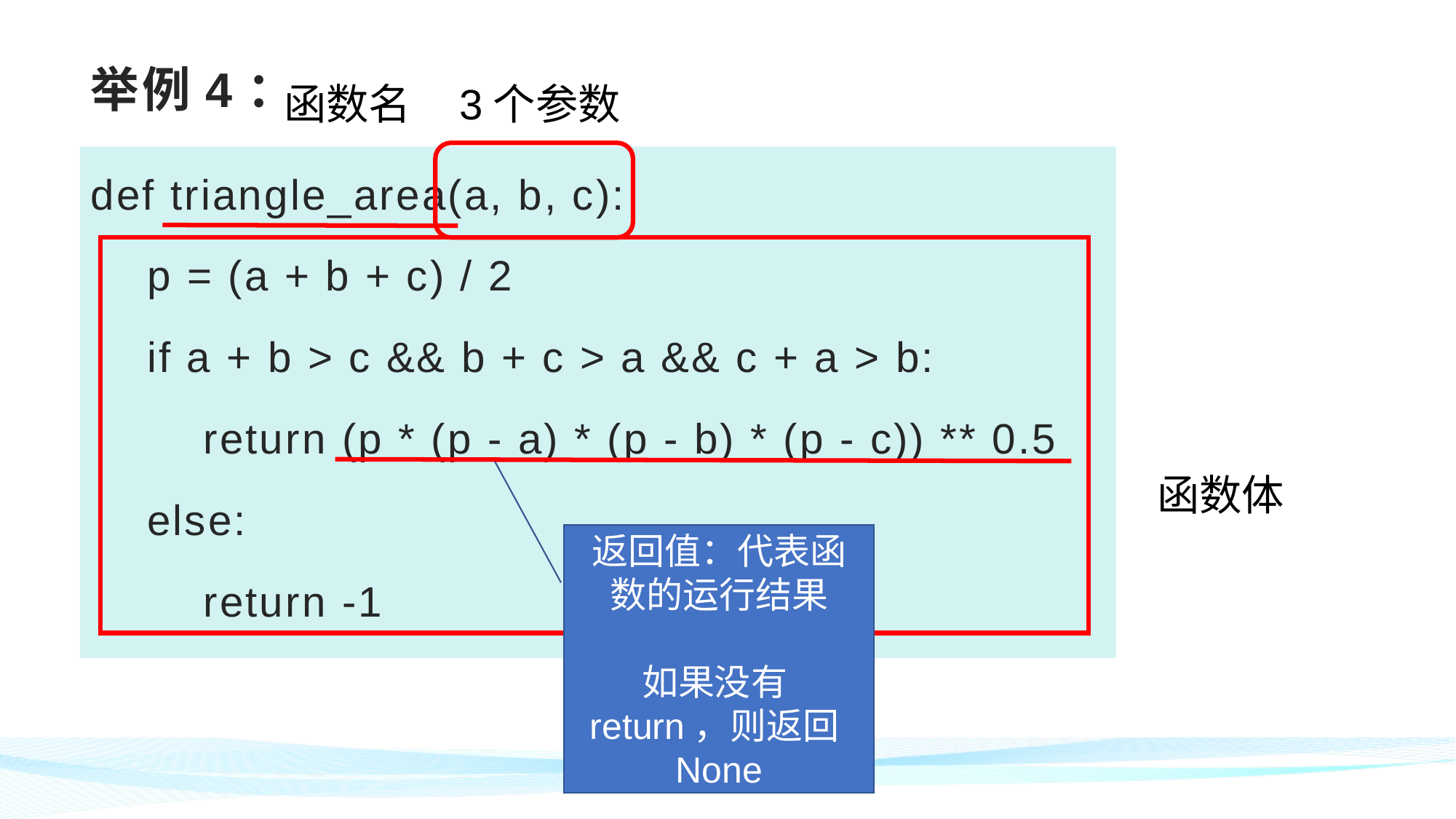

# 举例4：
函数名
3个参数

def triangle_area(a, b, c):
    p = (a + b + c) / 2
    if a + b > c && b + c > a && c + a > b:
        return (p * (p - a) * (p - b) * (p - c)) ** 0.5
    else:
        return -1

函数体
返回值：代表函数的运行结果

如果没有return，则返回None